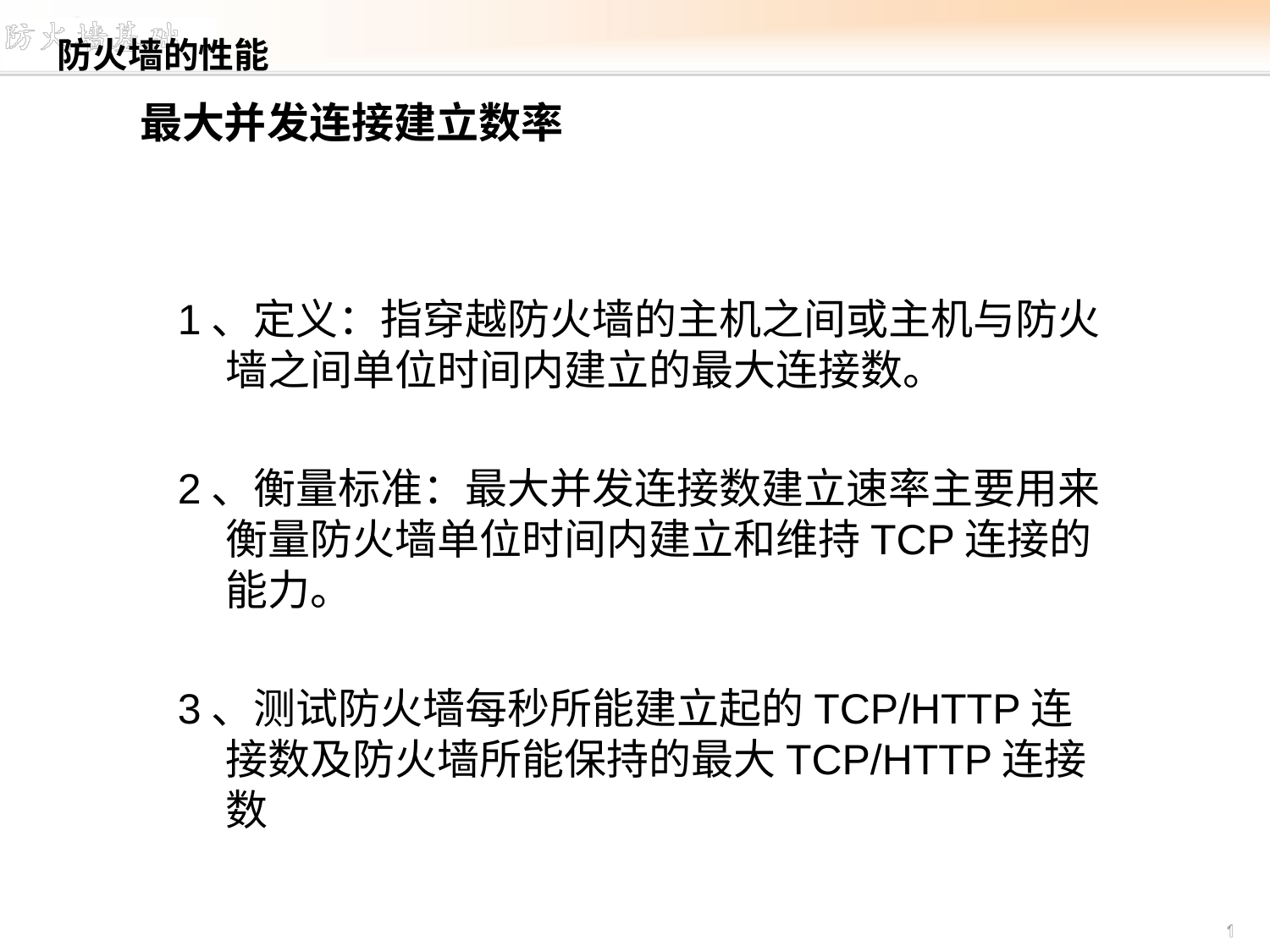

防火墙的性能
# 最大并发连接建立数率
1、定义：指穿越防火墙的主机之间或主机与防火墙之间单位时间内建立的最大连接数。

2、衡量标准：最大并发连接数建立速率主要用来衡量防火墙单位时间内建立和维持TCP连接的能力。

3、测试防火墙每秒所能建立起的TCP/HTTP连接数及防火墙所能保持的最大TCP/HTTP连接数